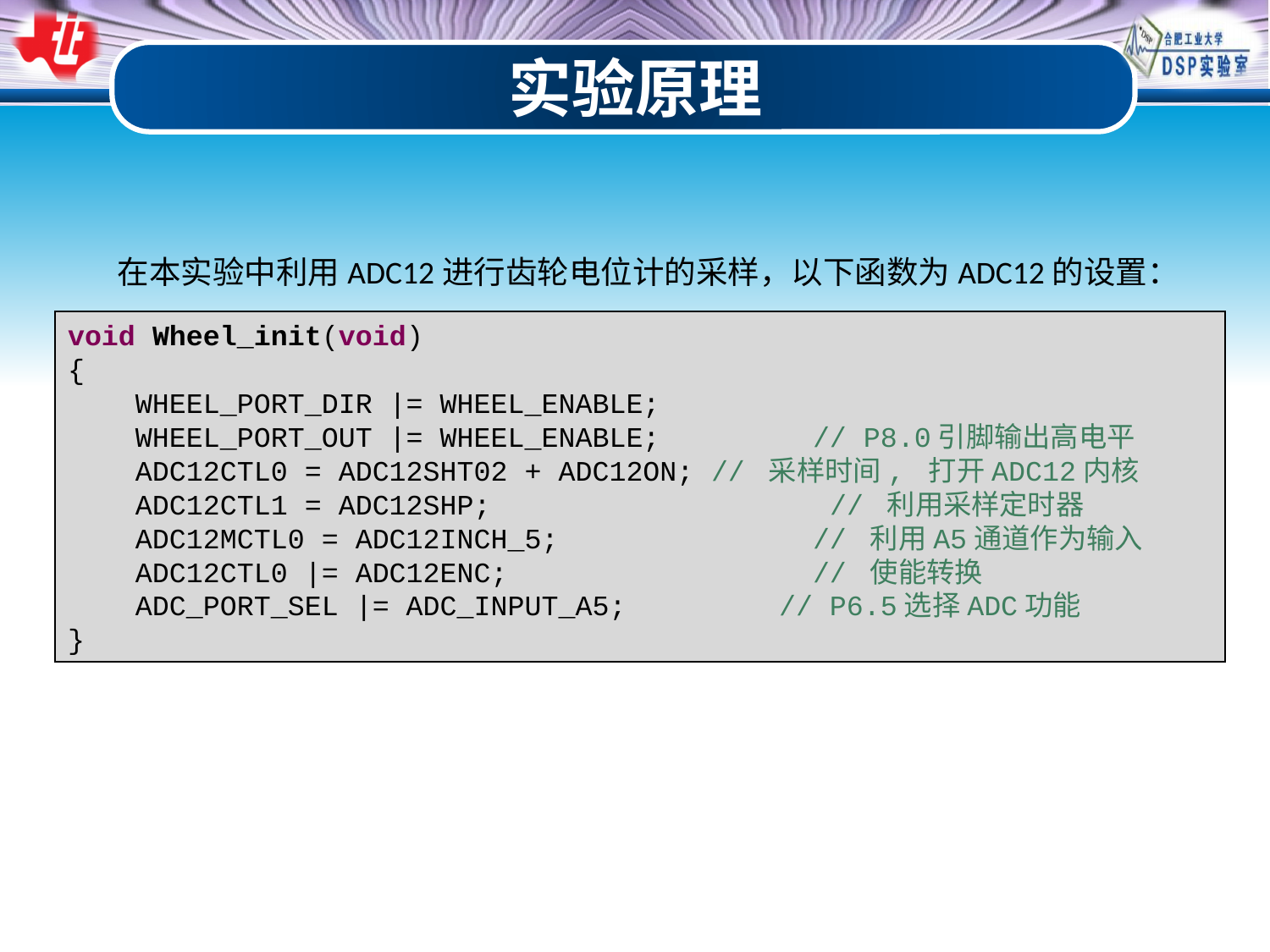

实验原理
在本实验中利用ADC12进行齿轮电位计的采样，以下函数为ADC12的设置：
void Wheel_init(void)
{
    WHEEL_PORT_DIR |= WHEEL_ENABLE;
    WHEEL_PORT_OUT |= WHEEL_ENABLE;         // P8.0引脚输出高电平
    ADC12CTL0 = ADC12SHT02 + ADC12ON; // 采样时间, 打开ADC12内核
    ADC12CTL1 = ADC12SHP;                    // 利用采样定时器
    ADC12MCTL0 = ADC12INCH_5;               // 利用A5通道作为输入
    ADC12CTL0 |= ADC12ENC;                  // 使能转换
    ADC_PORT_SEL |= ADC_INPUT_A5;         // P6.5选择ADC功能
}